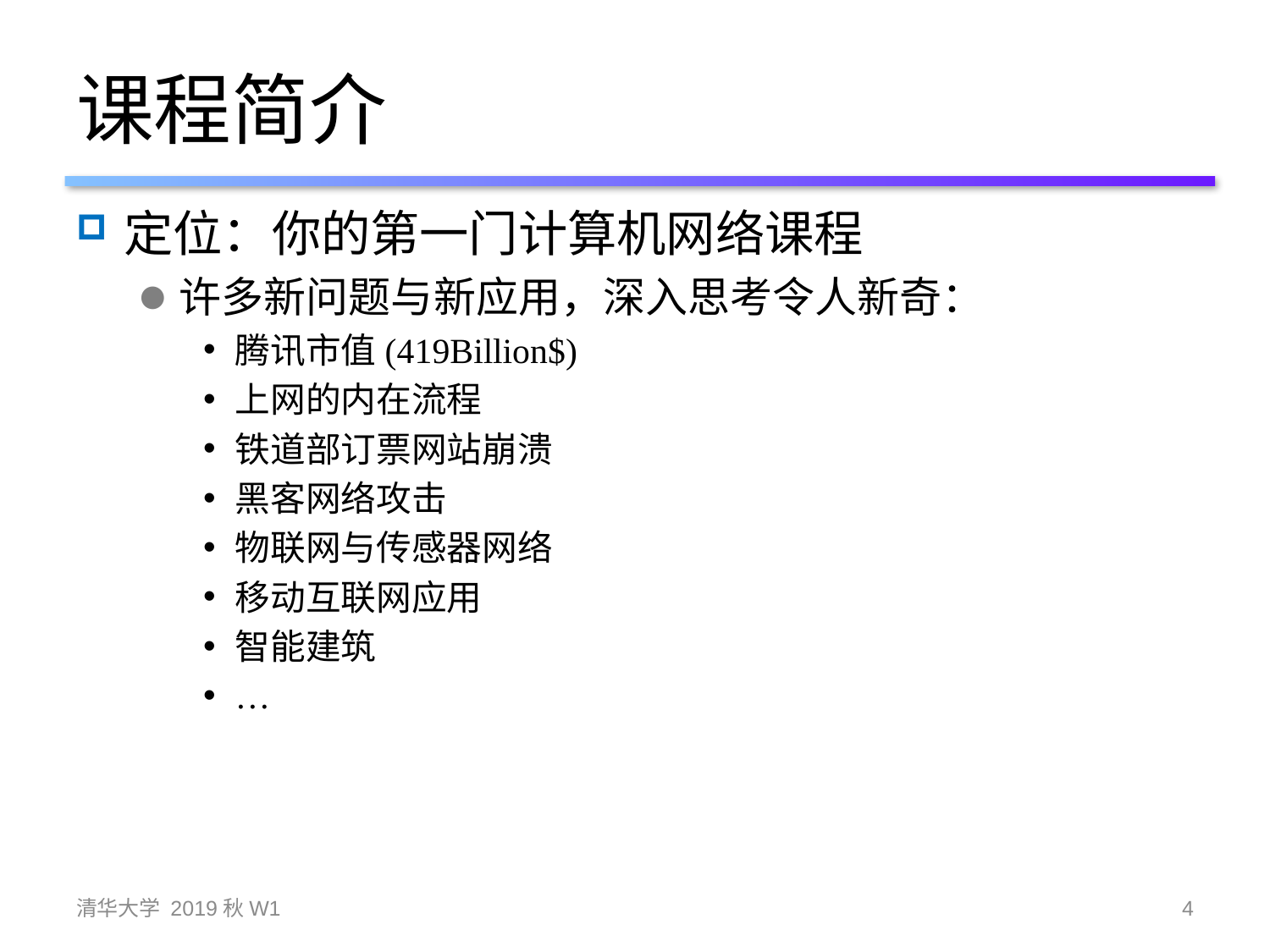

# 课程简介
定位：你的第一门计算机网络课程
许多新问题与新应用，深入思考令人新奇：
腾讯市值(419Billion$)
上网的内在流程
铁道部订票网站崩溃
黑客网络攻击
物联网与传感器网络
移动互联网应用
智能建筑
…
清华大学 2019秋W1
4